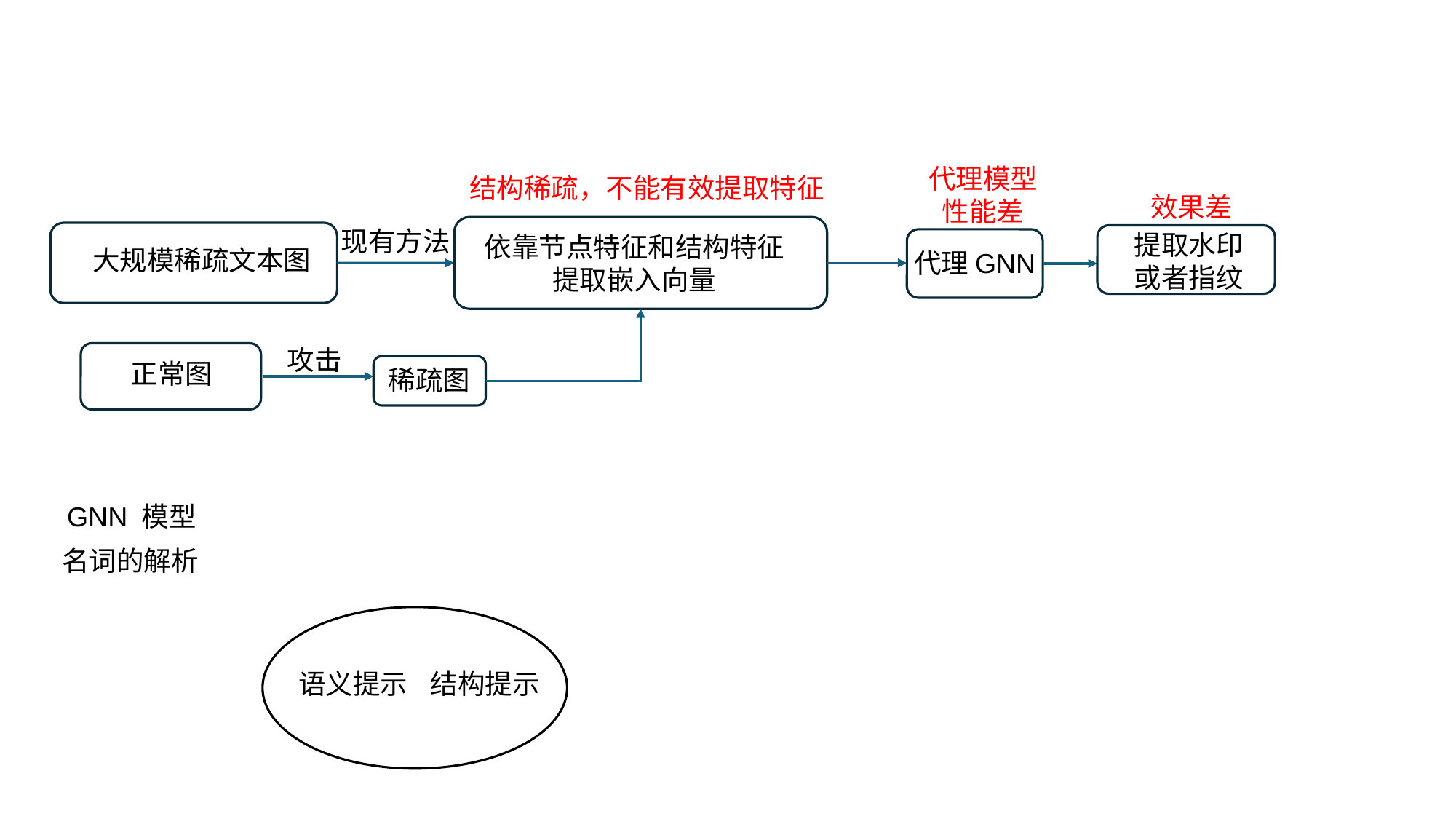

代理模型
性能差
结构稀疏，不能有效提取特征
效果差

现有方法

提取水印
或者指纹
依靠节点特征和结构特征
提取嵌入向量

大规模稀疏文本图
代理GNN
攻击

正常图

稀疏图
GNN 模型
名词的解析

语义提示
结构提示